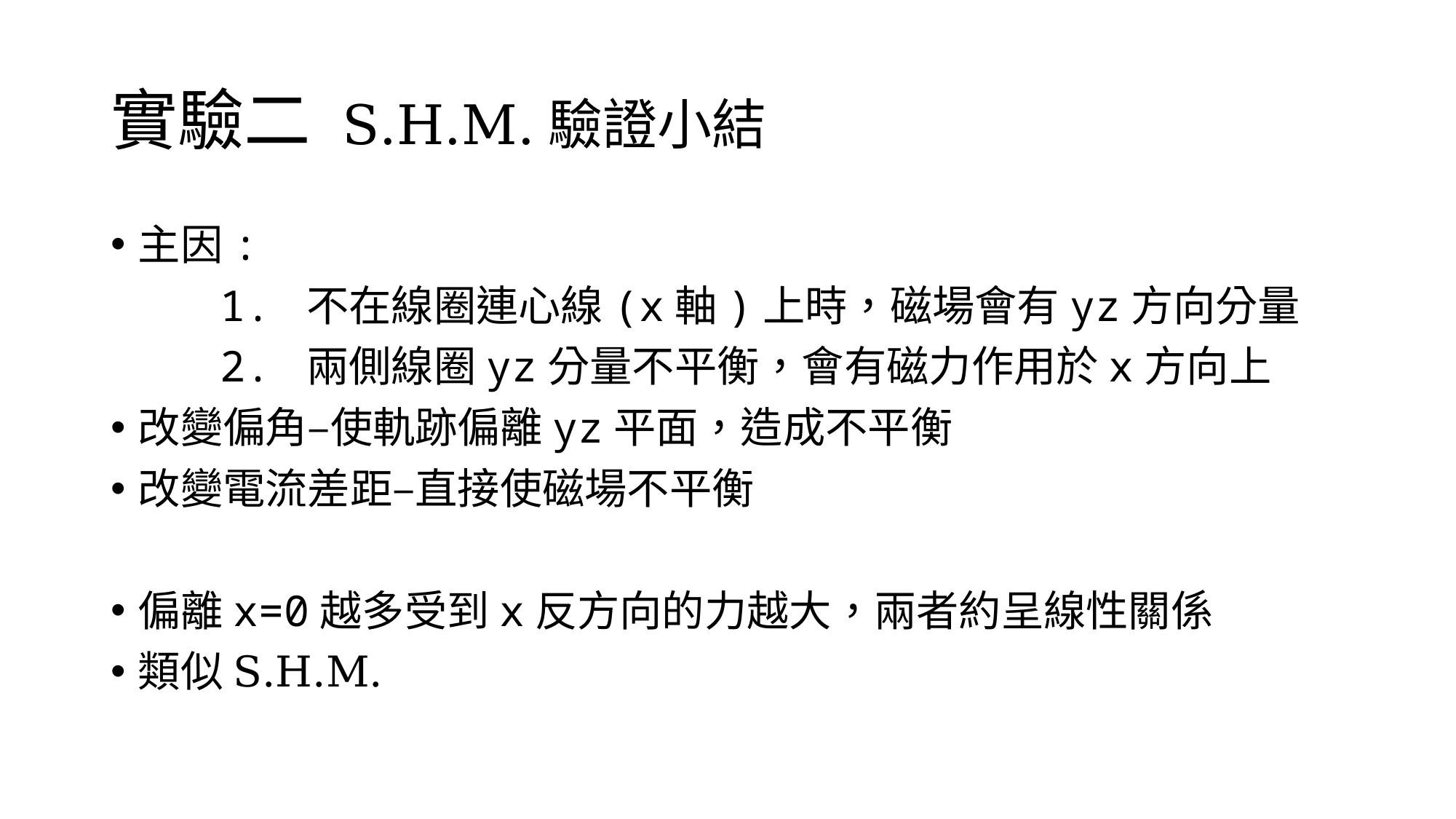

# 實驗二 S.H.M.驗證小結
主因:
	1. 不在線圈連心線(x軸)上時，磁場會有yz方向分量
  	2. 兩側線圈yz分量不平衡，會有磁力作用於x方向上
改變偏角–使軌跡偏離yz平面，造成不平衡
改變電流差距–直接使磁場不平衡

偏離x=0越多受到x反方向的力越大，兩者約呈線性關係
類似S.H.M.